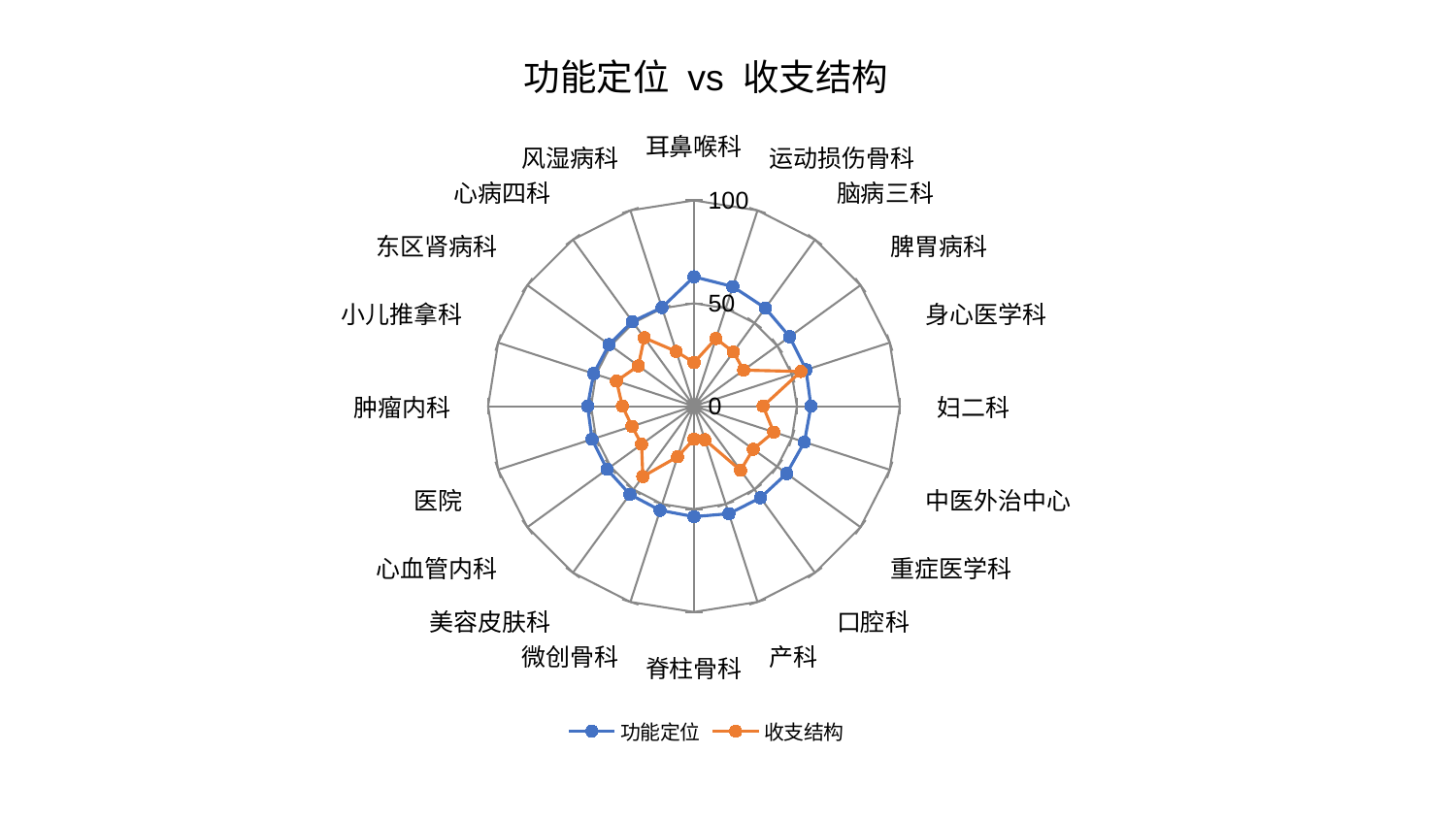

### Chart: 功能定位 vs 收支结构

| Category | 功能定位 | 收支结构 |
|---|---|---|
| 耳鼻喉科 | 62.86801463411464 | 21.208695906216455 |
| 运动损伤骨科 | 61.116034924647174 | 34.56909129186009 |
| 脑病三科 | 58.94798759623684 | 32.572677758547655 |
| 脾胃病科 | 57.44530476867091 | 29.832101419240974 |
| 身心医学科 | 57.27289954636482 | 54.63128821625712 |
| 妇二科 | 56.835676578162854 | 33.59422770175393 |
| 中医外治中心 | 56.424828079309606 | 40.724215195235715 |
| 重症医学科 | 55.67197945612887 | 35.59711571587752 |
| 口腔科 | 54.99708453578119 | 38.55070421064875 |
| 产科 | 54.932942104225546 | 17.16161285043209 |
| 脊柱骨科 | 53.68751635597413 | 16.035495341485856 |
| 微创骨科 | 53.21593041592734 | 25.85714085596453 |
| 美容皮肤科 | 52.96695437390435 | 42.26236787875796 |
| 心血管内科 | 52.19226498785814 | 31.478055673410495 |
| 医院 | 52.05122584470744 | 31.66898638051776 |
| 肿瘤内科 | 51.645073592582996 | 34.755662261739566 |
| 小儿推拿科 | 51.25381514281433 | 39.567237989326166 |
| 东区肾病科 | 50.96476371653704 | 33.38171994715427 |
| 心病四科 | 50.87449314751419 | 41.10037053160936 |
| 风湿病科 | 50.42916279278174 | 27.979722952147043 |
37